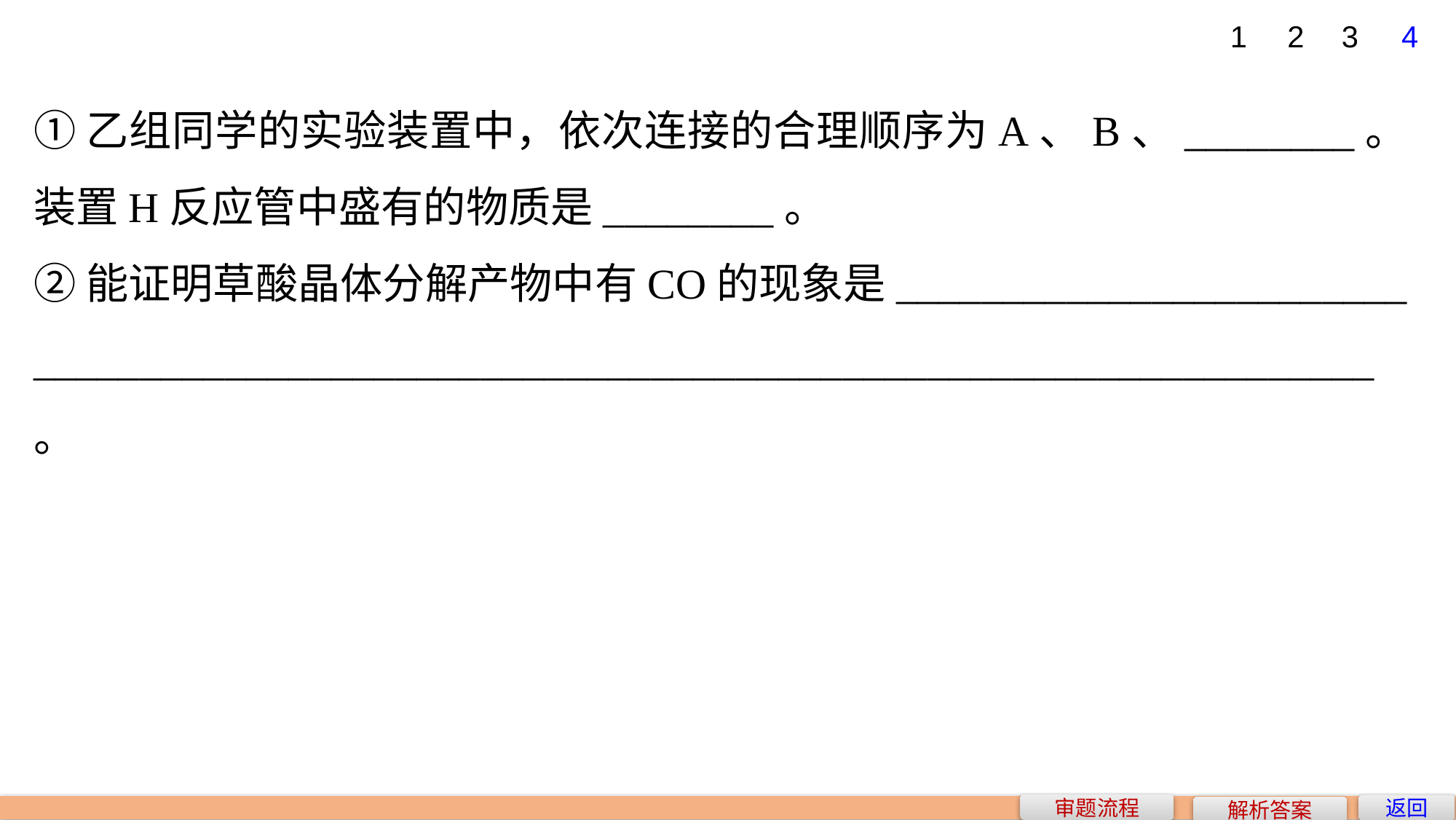

1
2
3
4
①乙组同学的实验装置中，依次连接的合理顺序为A、B、________。装置H反应管中盛有的物质是________。
②能证明草酸晶体分解产物中有CO的现象是________________________
_______________________________________________________________。
审题流程
返回

解析答案